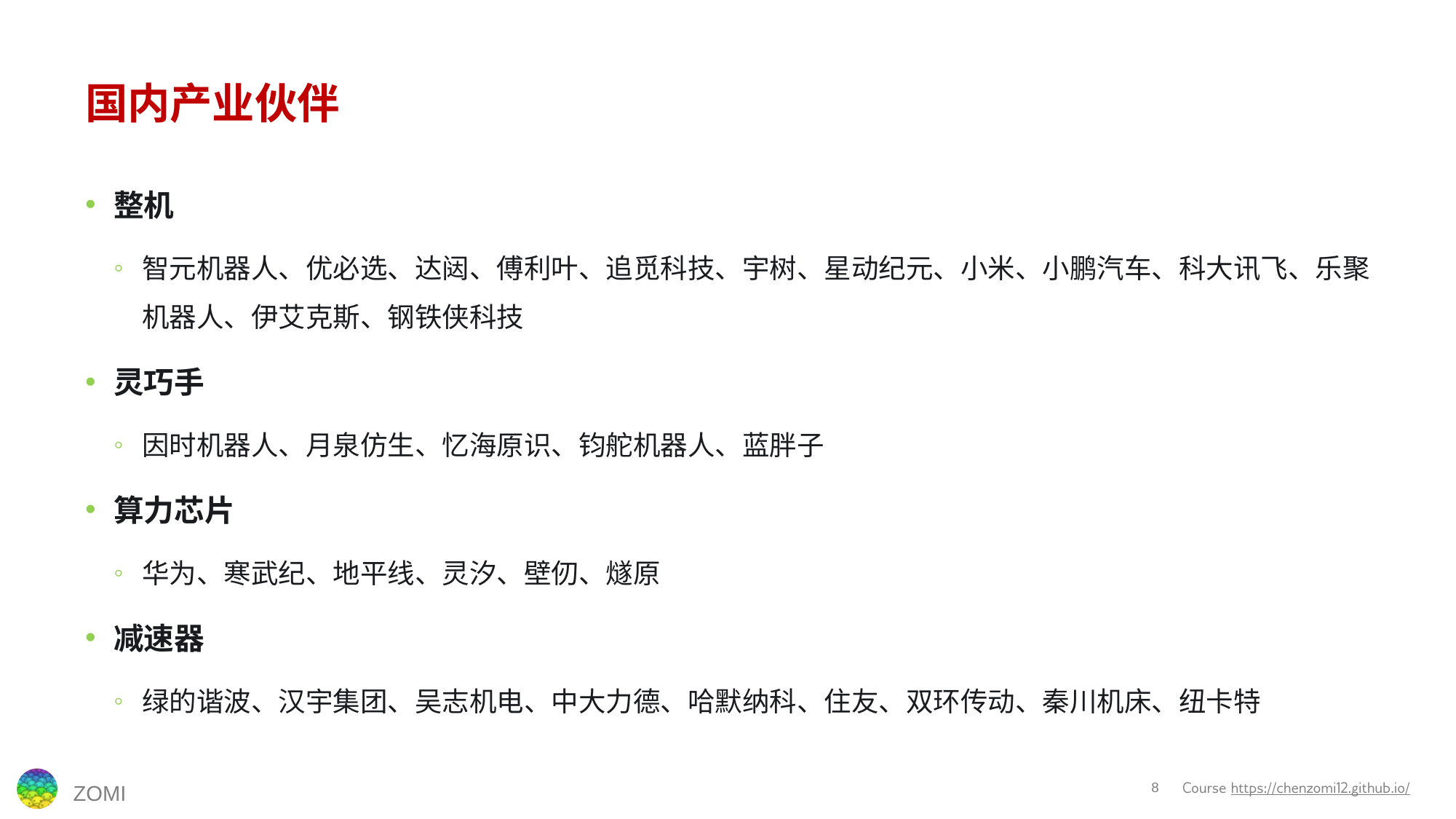

# 国内产业伙伴
整机
智元机器人、优必选、达闼、傅利叶、追觅科技、宇树、星动纪元、小米、小鹏汽车、科大讯飞、乐聚机器人、伊艾克斯、钢铁侠科技
灵巧手
因时机器人、月泉仿生、忆海原识、钧舵机器人、蓝胖子
算力芯片
华为、寒武纪、地平线、灵汐、壁仞、燧原
减速器
绿的谐波、汉宇集团、吴志机电、中大力德、哈默纳科、住友、双环传动、秦川机床、纽卡特